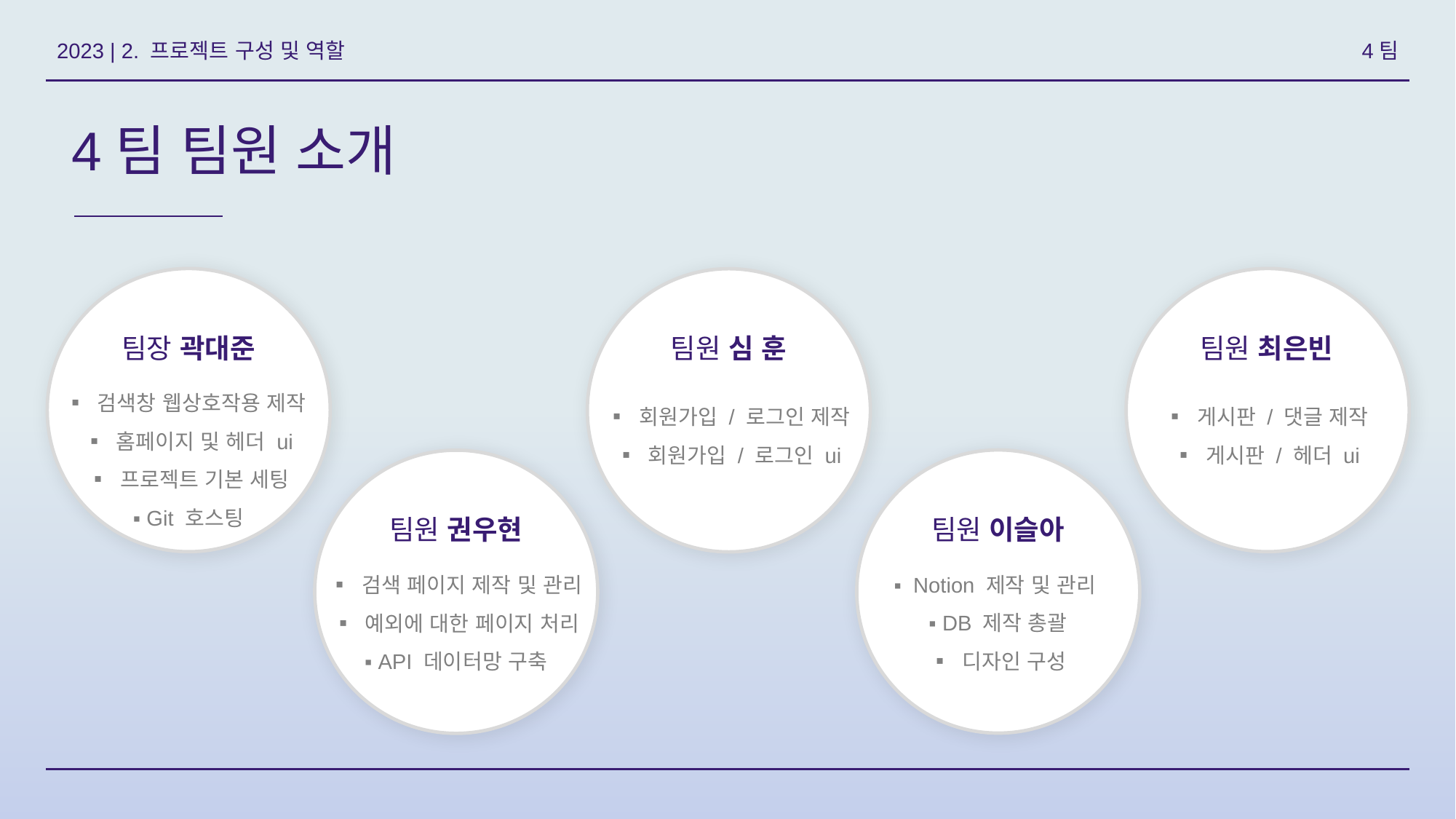

4팀
2023 | 2. 프로젝트 구성 및 역할
4팀 팀원 소개

팀장 곽대준

▪ 검색창 웹상호작용 제작
▪ 홈페이지 및 헤더 ui
▪ 프로젝트 기본 세팅
▪ Git 호스팅
팀원 심 훈

▪ 회원가입 / 로그인 제작
▪ 회원가입 / 로그인 ui
팀원 최은빈

▪ 게시판 / 댓글 제작
▪ 게시판 / 헤더 ui

팀원 이슬아

▪  Notion 제작 및 관리
▪ DB 제작 총괄
▪ 디자인 구성
팀원 권우현

▪ 검색 페이지 제작 및 관리
▪ 예외에 대한 페이지 처리
▪ API 데이터망 구축